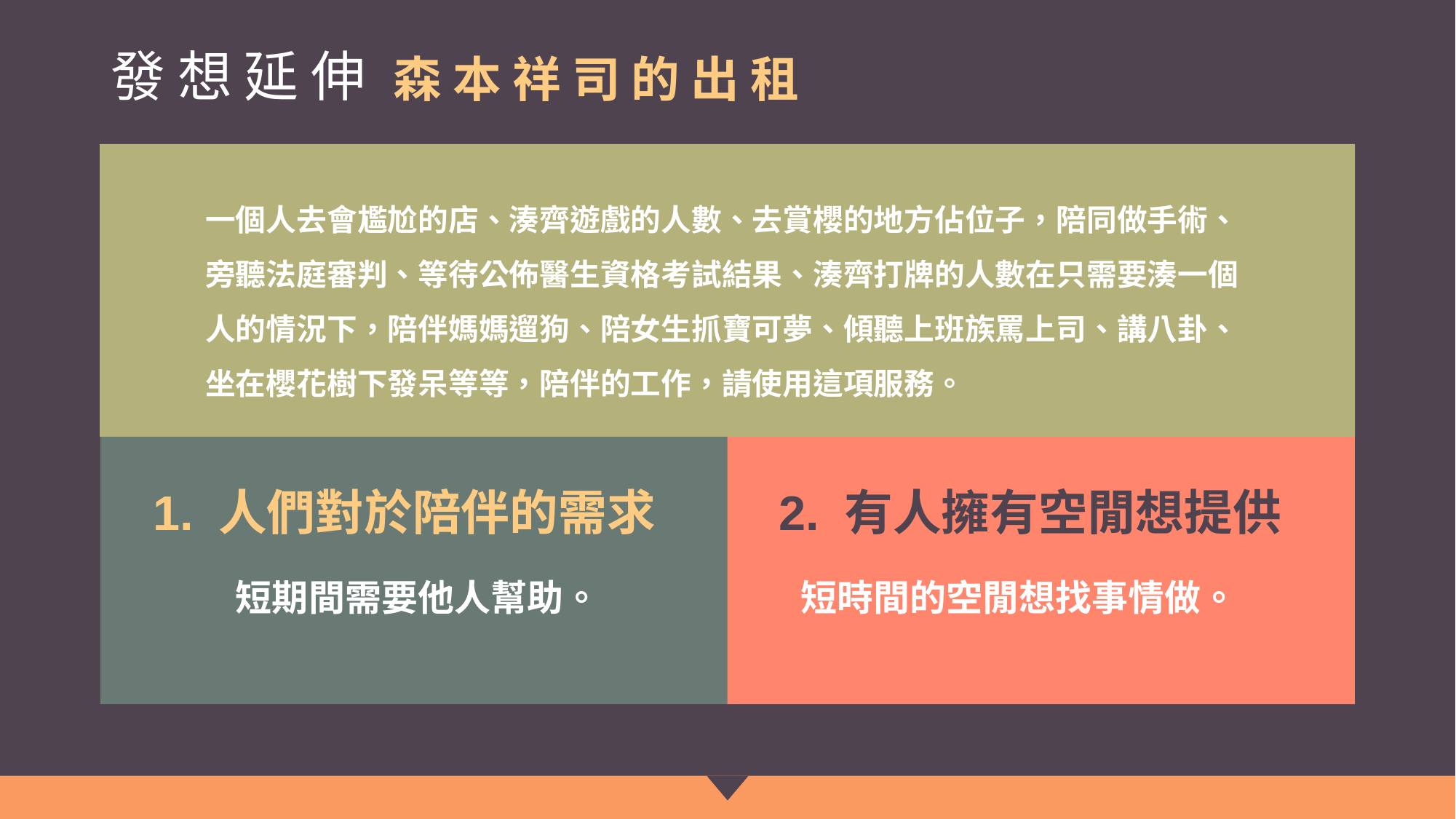

# 發 想 延 伸
森 本 祥 司 的 出 租

一個人去會尷尬的店、湊齊遊戲的人數、去賞櫻的地方佔位子，陪同做手術、
旁聽法庭審判、等待公佈醫生資格考試結果、湊齊打牌的人數在只需要湊一個
人的情況下，陪伴媽媽遛狗、陪女生抓寶可夢、傾聽上班族罵上司、講八卦、坐在櫻花樹下發呆等等，陪伴的工作，請使用這項服務。

1. 人們對於陪伴的需求
2. 有人擁有空閒想提供
短期間需要他人幫助。
短時間的空閒想找事情做。